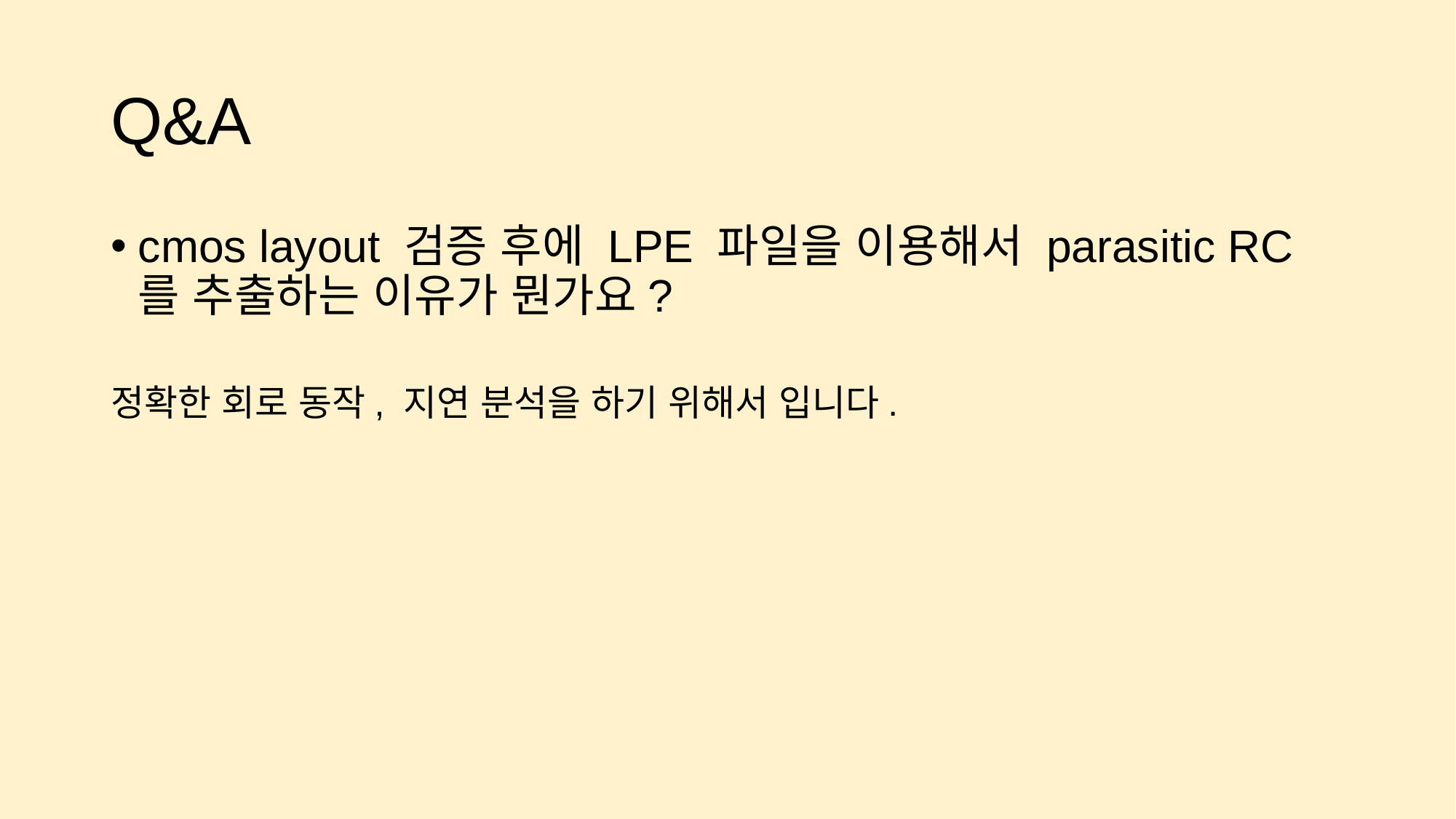

# Q&A
cmos layout 검증 후에 LPE 파일을 이용해서 parasitic RC를 추출하는 이유가 뭔가요?

정확한 회로 동작, 지연 분석을 하기 위해서 입니다.